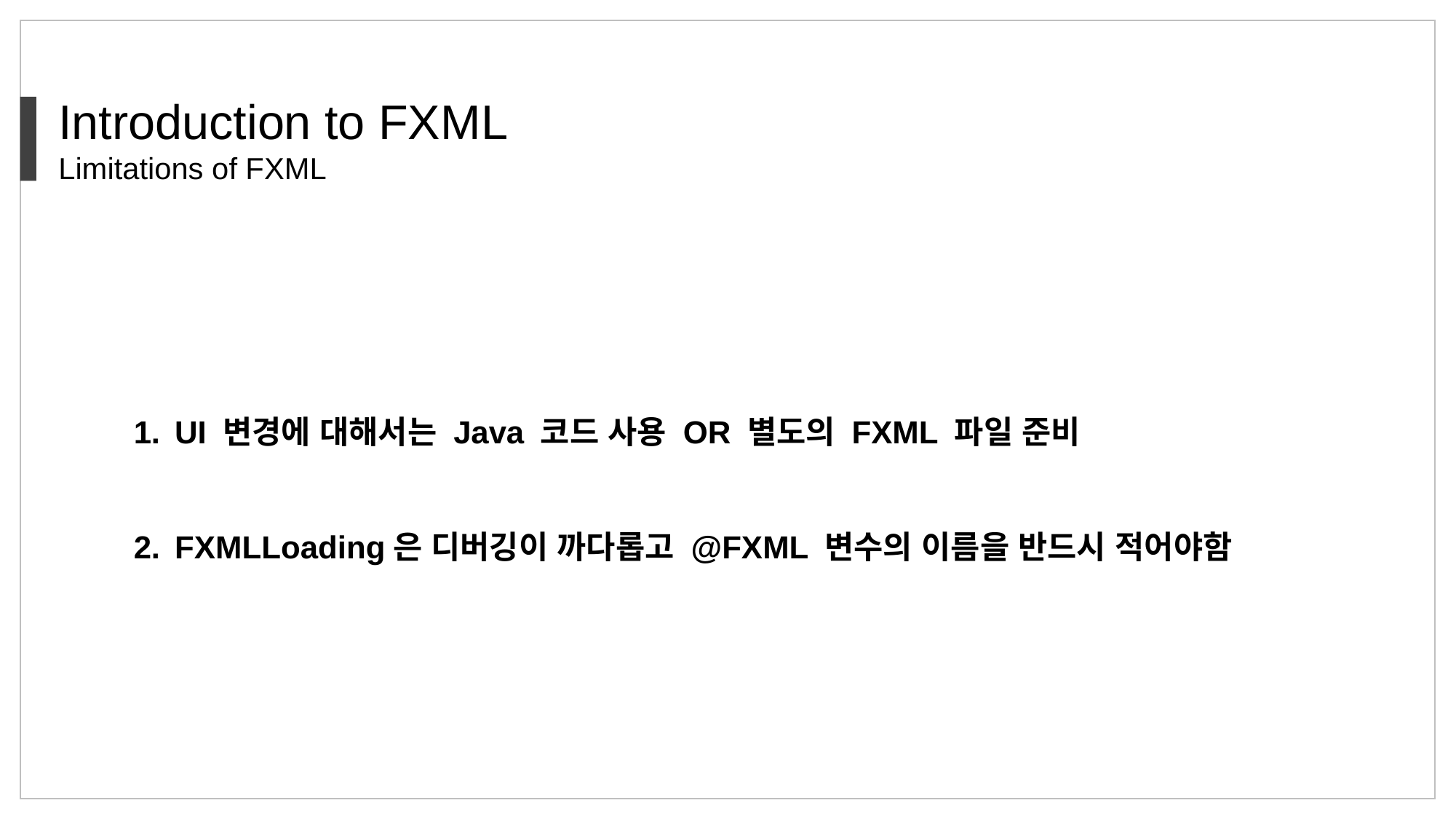

Introduction to FXML
Limitations of FXML

UI 변경에 대해서는 Java 코드 사용 OR 별도의 FXML 파일 준비
FXMLLoading은 디버깅이 까다롭고 @FXML 변수의 이름을 반드시 적어야함